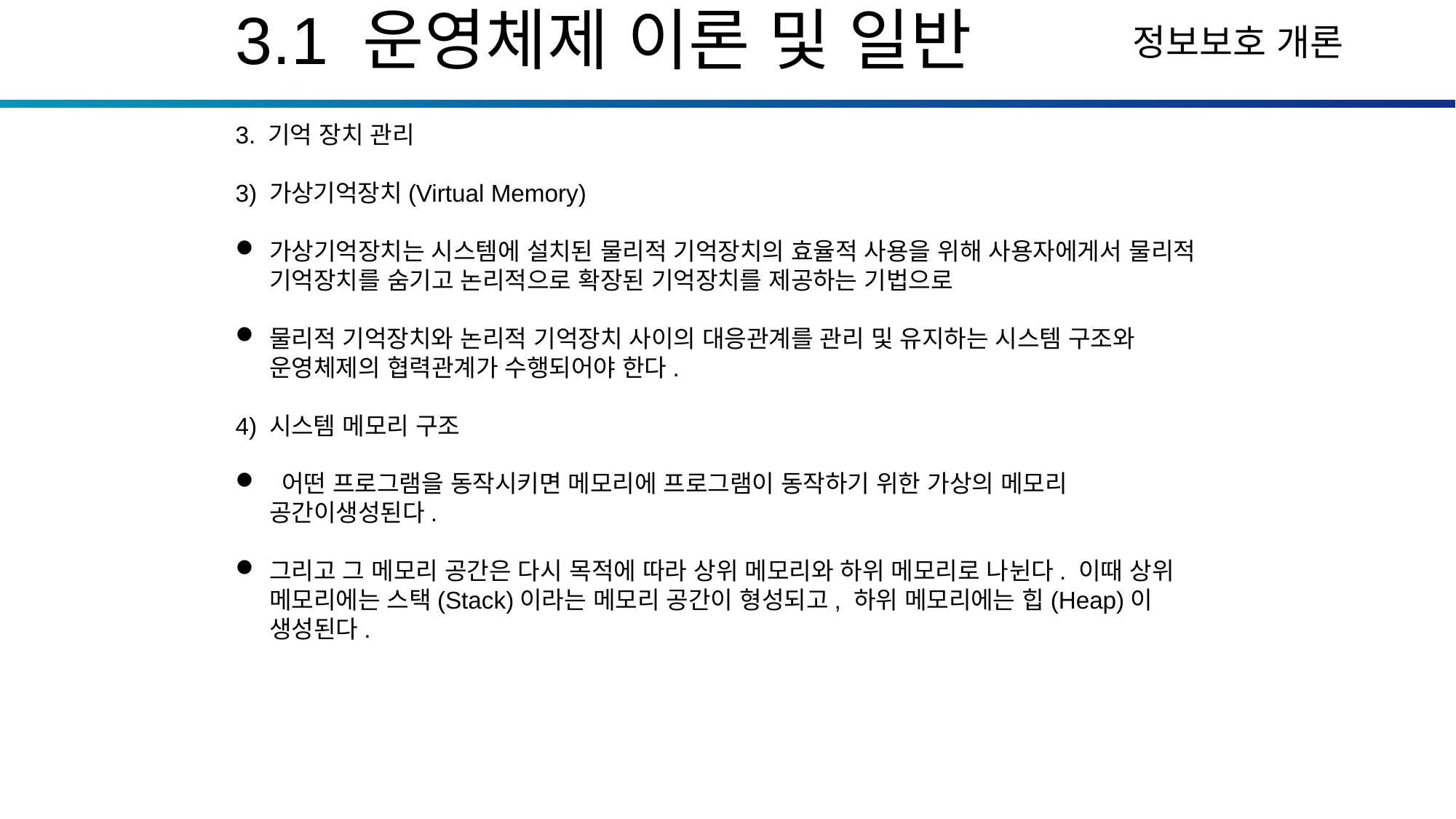

3.1 운영체제 이론 및 일반

3. 기억 장치 관리

3) 가상기억장치(Virtual Memory)

가상기억장치는 시스템에 설치된 물리적 기억장치의 효율적 사용을 위해 사용자에게서 물리적 기억장치를 숨기고 논리적으로 확장된 기억장치를 제공하는 기법으로

물리적 기억장치와 논리적 기억장치 사이의 대응관계를 관리 및 유지하는 시스템 구조와 운영체제의 협력관계가 수행되어야 한다.

4) 시스템 메모리 구조

 어떤 프로그램을 동작시키면 메모리에 프로그램이 동작하기 위한 가상의 메모리 공간이생성된다.

그리고 그 메모리 공간은 다시 목적에 따라 상위 메모리와 하위 메모리로 나뉜다. 이때 상위 메모리에는 스택(Stack)이라는 메모리 공간이 형성되고, 하위 메모리에는 힙(Heap)이 생성된다.